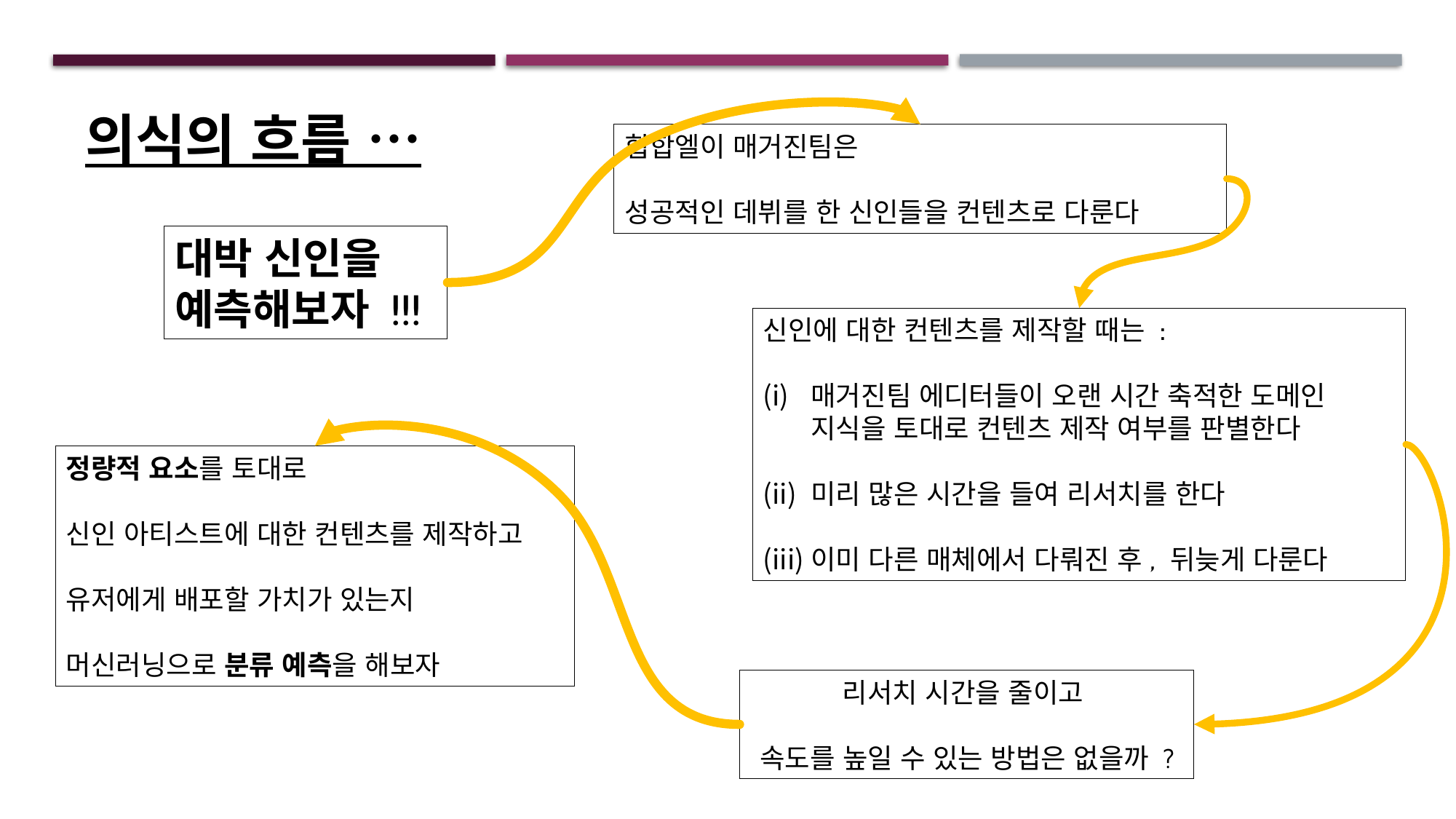

의식의 흐름 …
힙합엘이 매거진팀은

성공적인 데뷔를 한 신인들을 컨텐츠로 다룬다
대박 신인을 예측해보자 !!!
신인에 대한 컨텐츠를 제작할 때는 :

매거진팀 에디터들이 오랜 시간 축적한 도메인 지식을 토대로 컨텐츠 제작 여부를 판별한다

미리 많은 시간을 들여 리서치를 한다

이미 다른 매체에서 다뤄진 후, 뒤늦게 다룬다
정량적 요소를 토대로

신인 아티스트에 대한 컨텐츠를 제작하고

유저에게 배포할 가치가 있는지

머신러닝으로 분류 예측을 해보자
리서치 시간을 줄이고

속도를 높일 수 있는 방법은 없을까 ?